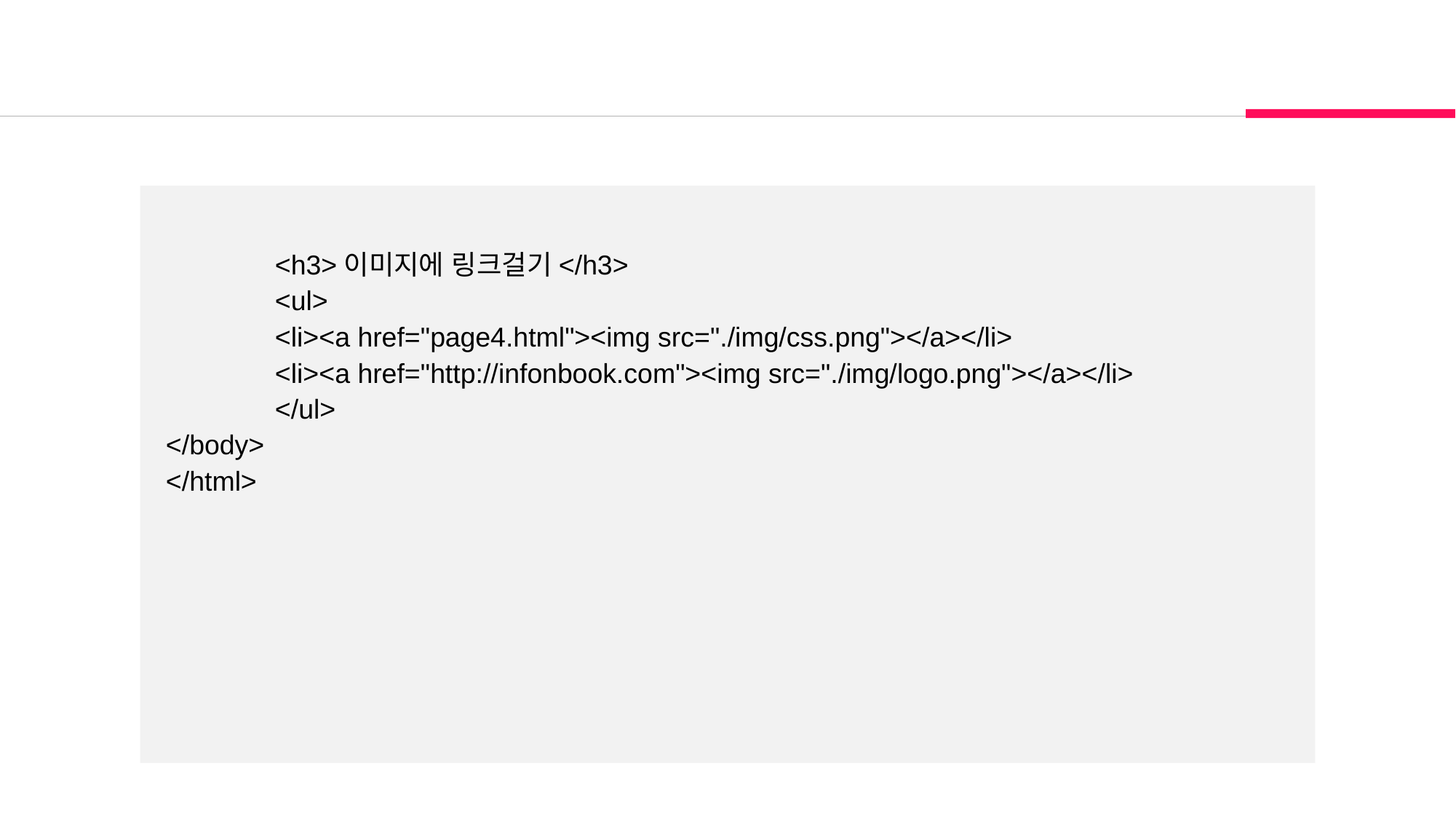

<h3>이미지에 링크걸기</h3>
	<ul>
	<li><a href="page4.html"><img src="./img/css.png"></a></li>
	<li><a href="http://infonbook.com"><img src="./img/logo.png"></a></li>
	</ul>
</body>
</html>